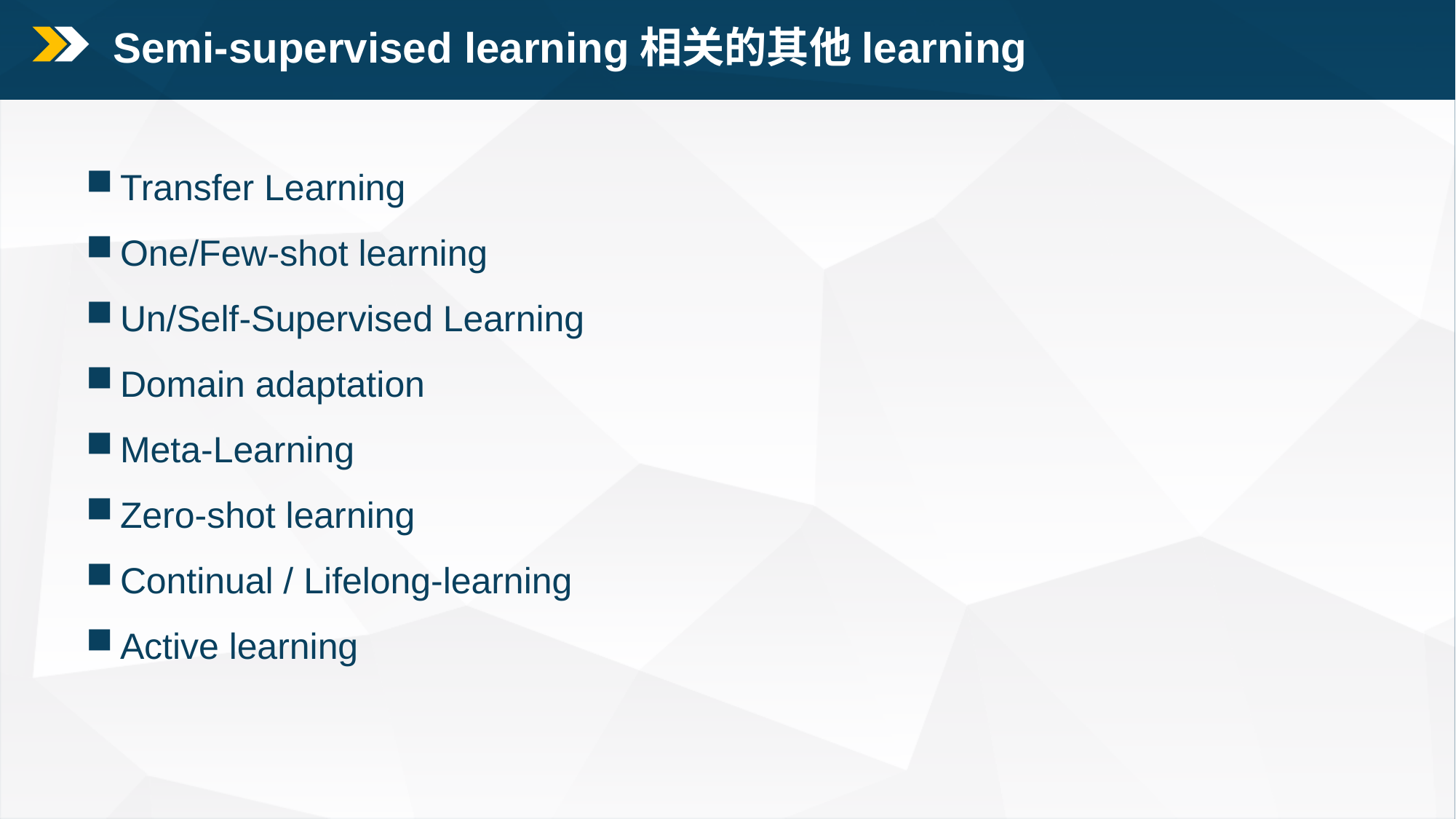

Semi-supervised learning相关的其他learning
Transfer Learning
One/Few-shot learning
Un/Self-Supervised Learning
Domain adaptation
Meta-Learning
Zero-shot learning
Continual / Lifelong-learning
Active learning